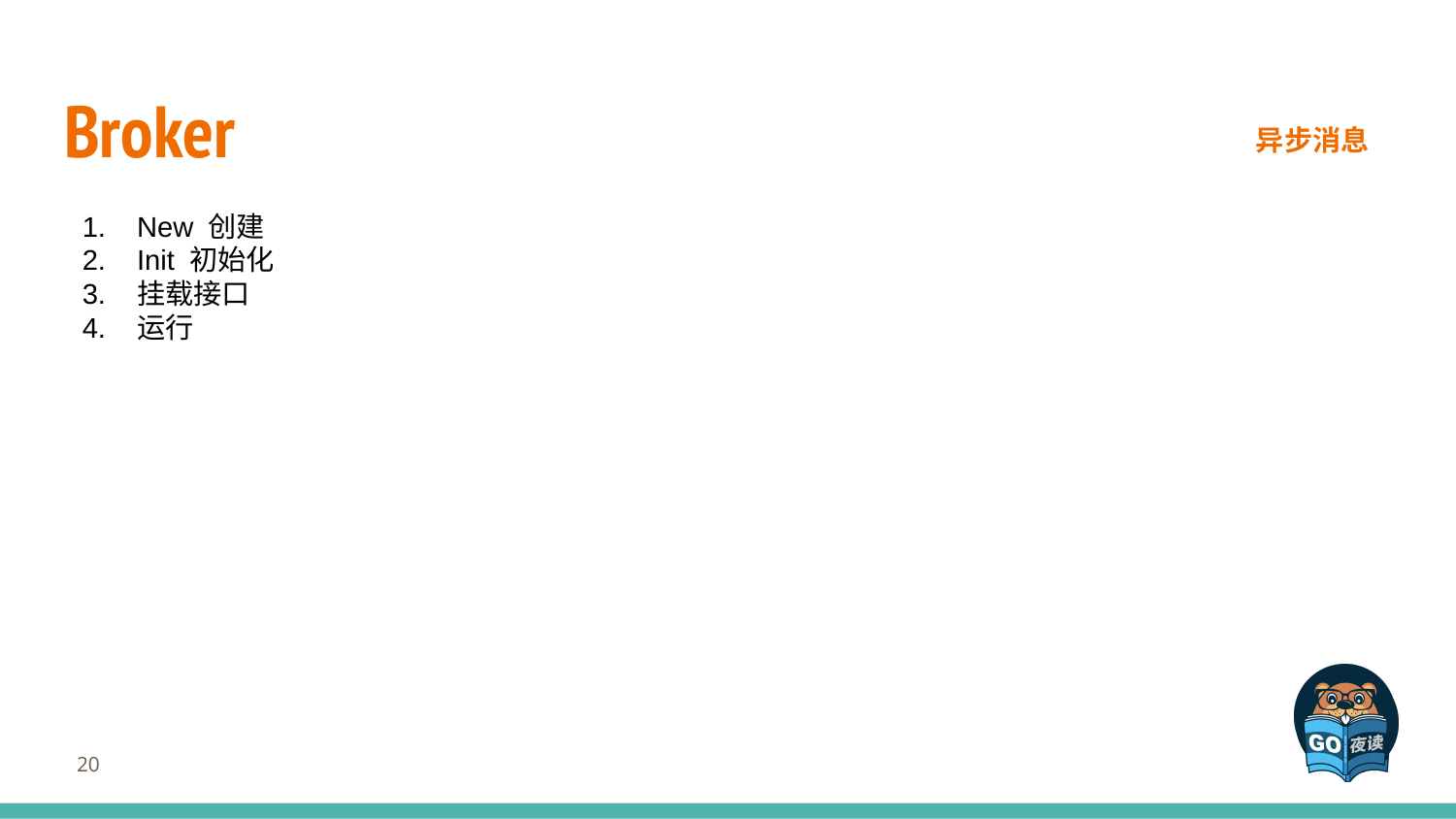

# Broker
异步消息
New 创建
Init 初始化
挂载接口
运行

20